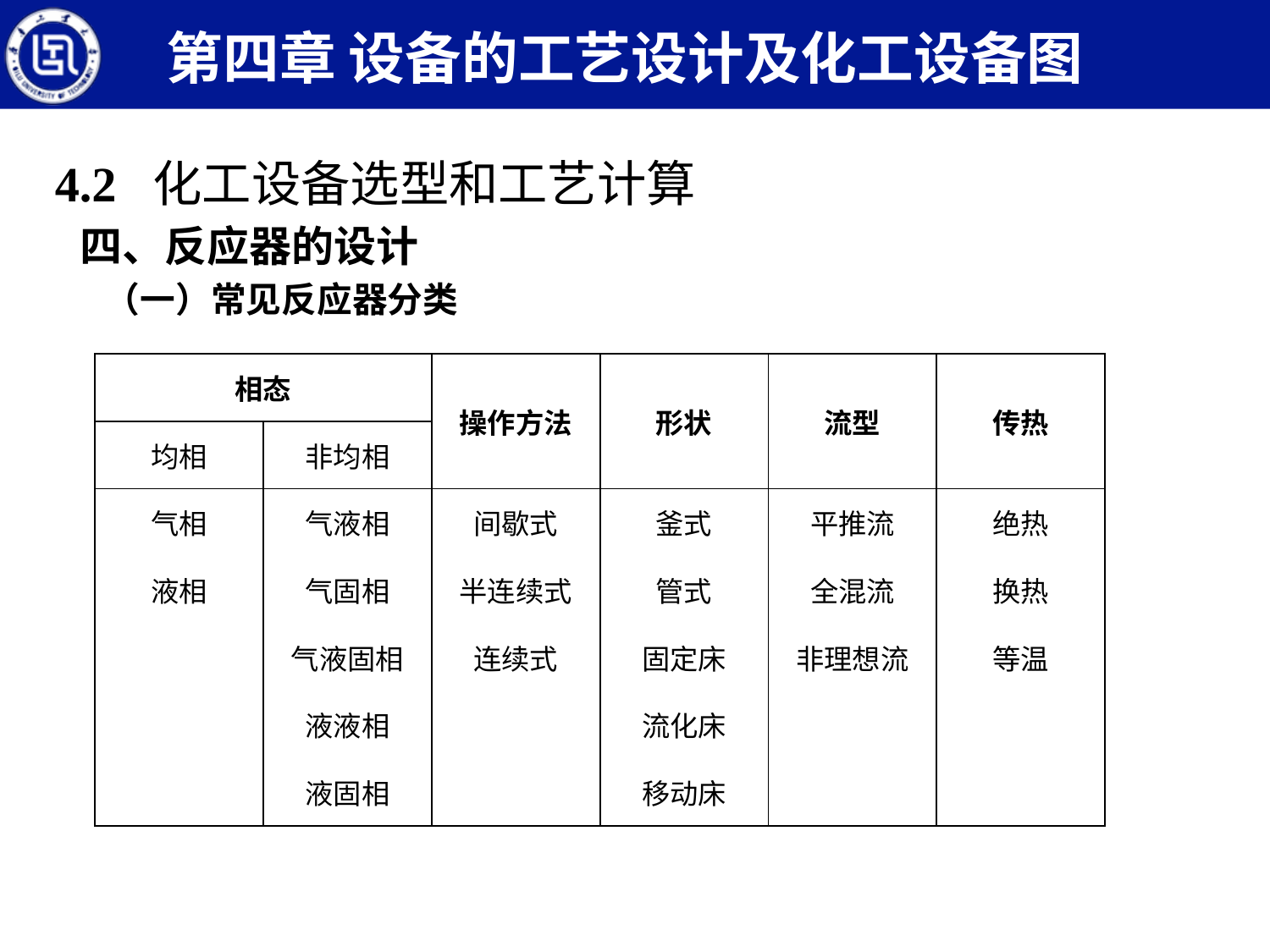

第四章 设备的工艺设计及化工设备图
4.2  化工设备选型和工艺计算
四、反应器的设计
（一）常见反应器分类
| 相态 |  | 操作方法 | 形状 | 流型 | 传热 |
| --- | --- | --- | --- | --- | --- |
| 均相 | 非均相 |  |  |  |  |
| 气相 | 气液相 | 间歇式 | 釜式 | 平推流 | 绝热 |
| 液相 | 气固相 | 半连续式 | 管式 | 全混流 | 换热 |
|  | 气液固相 | 连续式 | 固定床 | 非理想流 | 等温 |
|  | 液液相 |  | 流化床 |  |  |
|  | 液固相 |  | 移动床 |  |  |